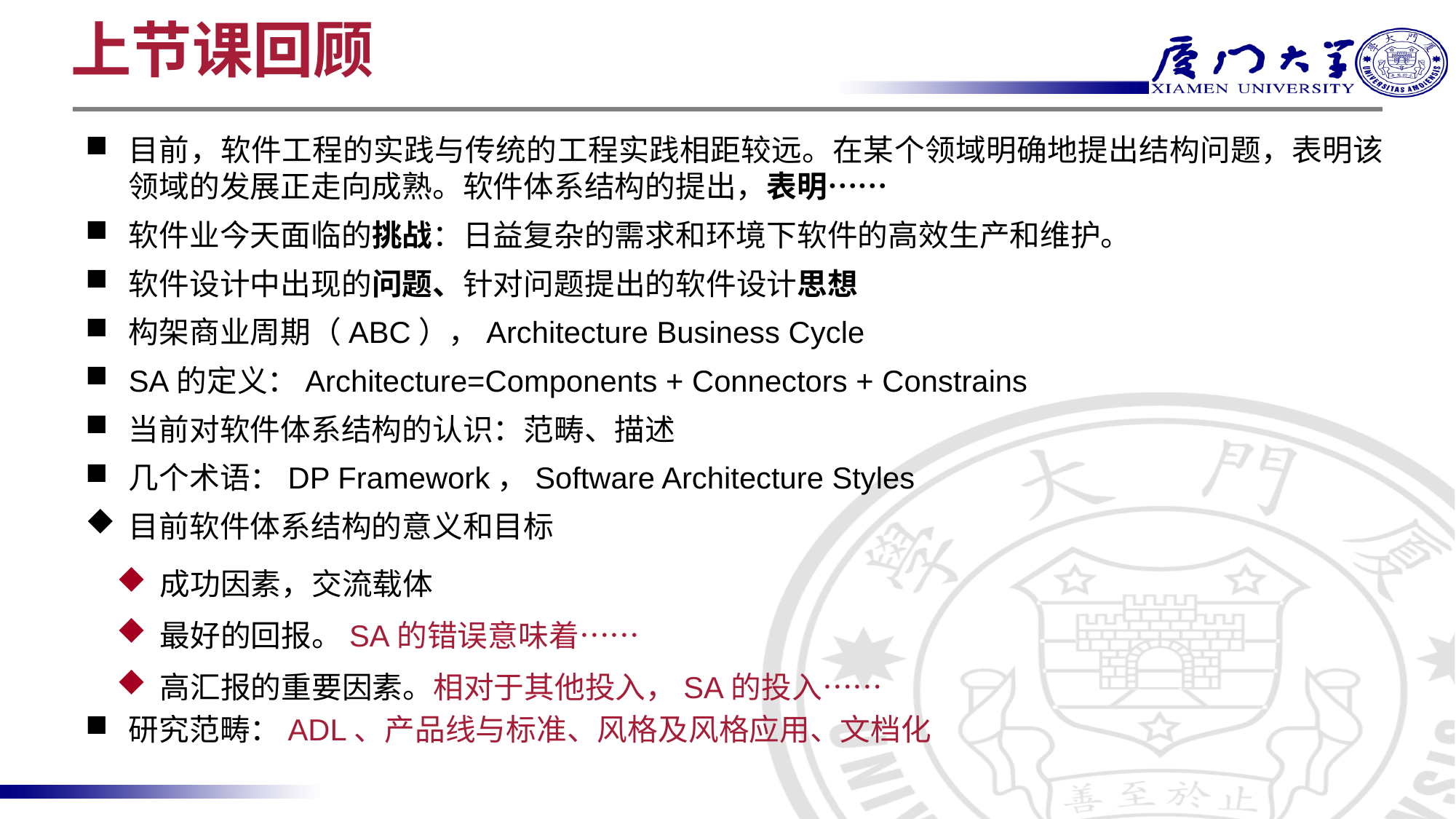

上节课回顾
目前，软件工程的实践与传统的工程实践相距较远。在某个领域明确地提出结构问题，表明该领域的发展正走向成熟。软件体系结构的提出，表明……
软件业今天面临的挑战：日益复杂的需求和环境下软件的高效生产和维护。
软件设计中出现的问题、针对问题提出的软件设计思想
构架商业周期（ABC），Architecture Business Cycle
SA的定义：Architecture=Components + Connectors + Constrains
当前对软件体系结构的认识：范畴、描述
几个术语：DP Framework，Software Architecture Styles
目前软件体系结构的意义和目标
成功因素，交流载体
最好的回报。SA的错误意味着……
高汇报的重要因素。相对于其他投入，SA的投入……
研究范畴：ADL、产品线与标准、风格及风格应用、文档化